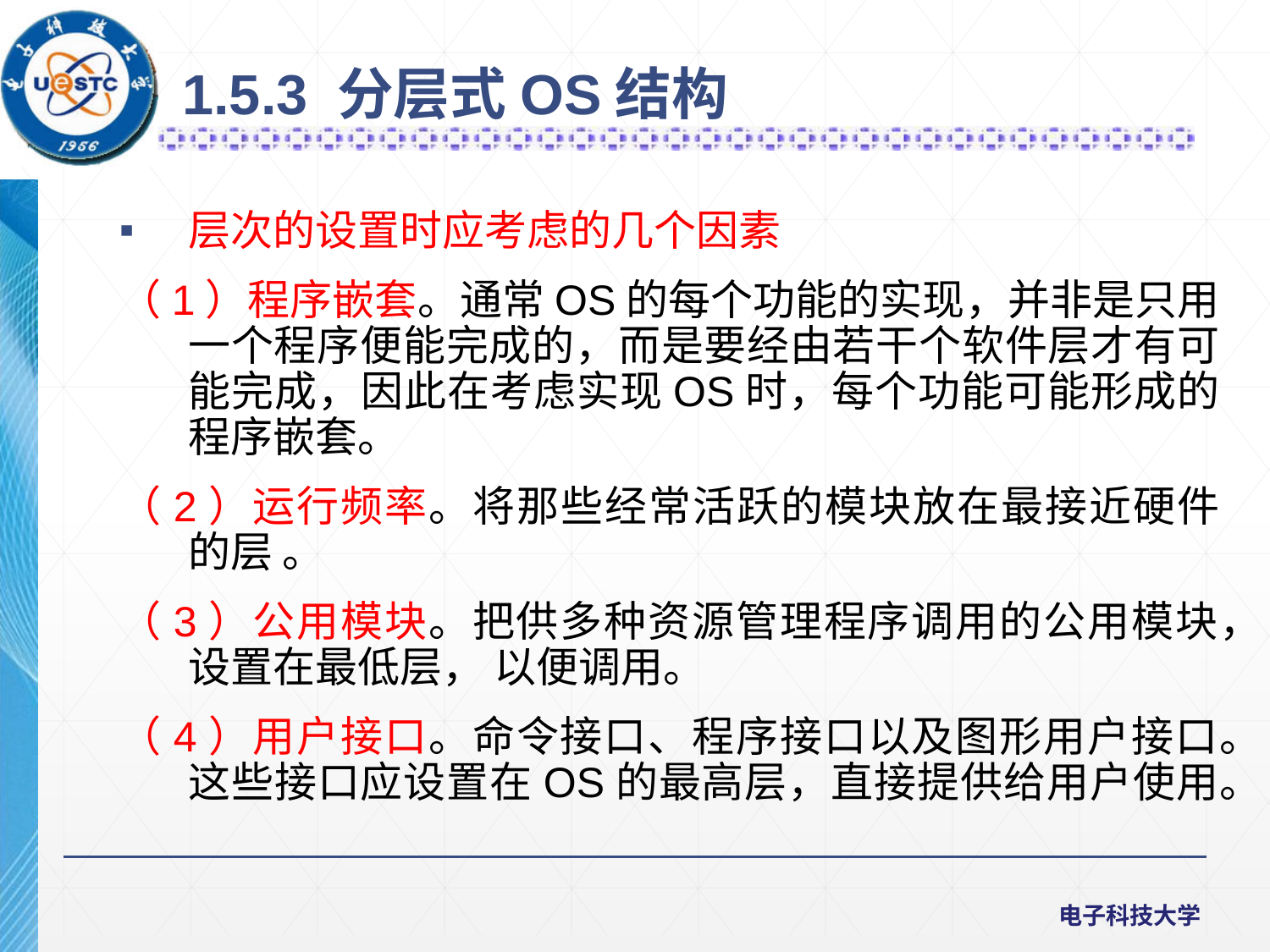

1.5.3 分层式OS结构
层次的设置时应考虑的几个因素
（1）程序嵌套。通常OS的每个功能的实现，并非是只用一个程序便能完成的，而是要经由若干个软件层才有可能完成，因此在考虑实现OS时，每个功能可能形成的程序嵌套。
（2）运行频率。将那些经常活跃的模块放在最接近硬件的层 。
（3）公用模块。把供多种资源管理程序调用的公用模块，设置在最低层， 以便调用。
（4）用户接口。命令接口、程序接口以及图形用户接口。这些接口应设置在OS的最高层，直接提供给用户使用。